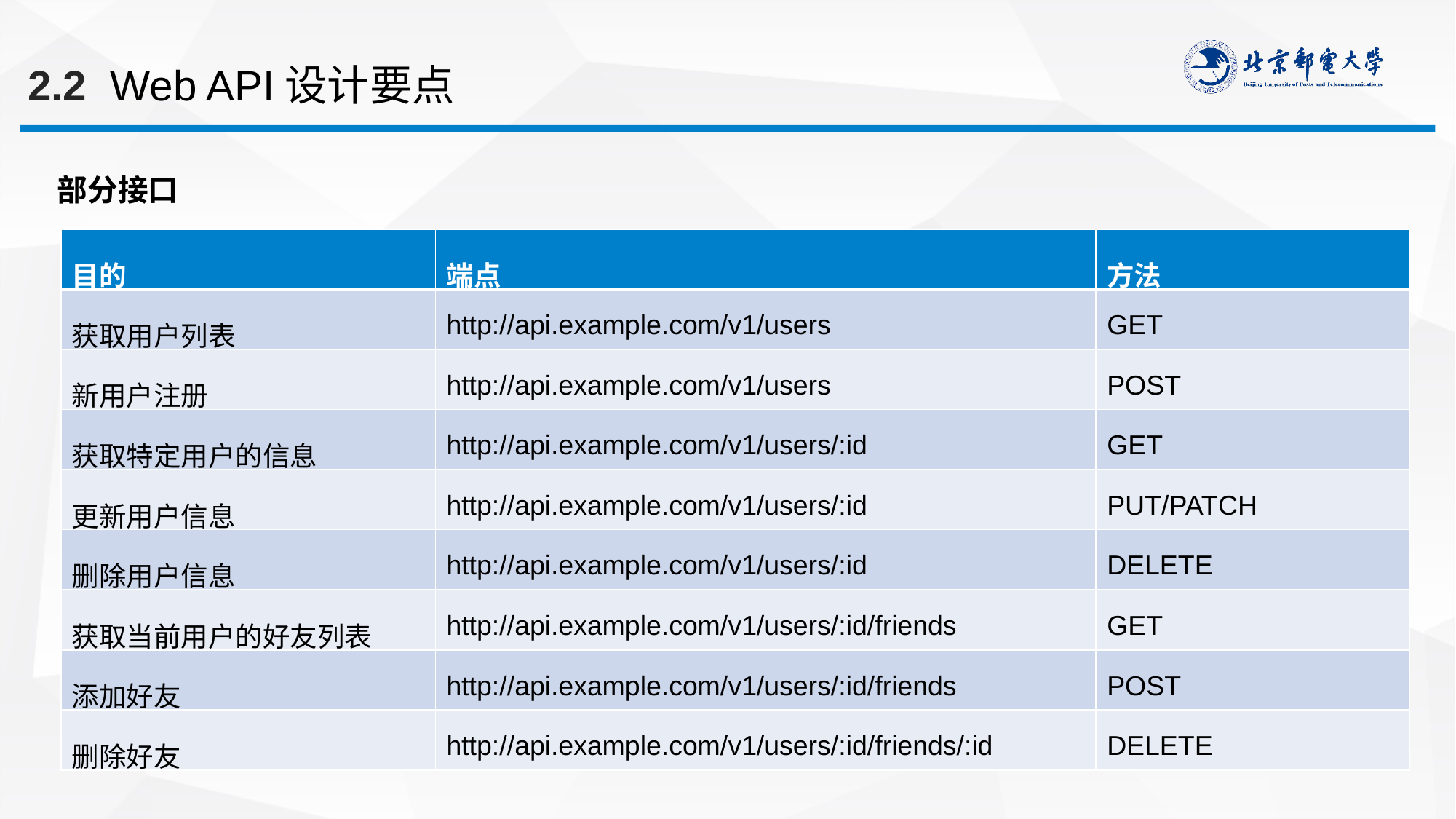

2.2  Web API设计要点

部分接口
| 目的 | 端点 | 方法 |
| --- | --- | --- |
| 获取用户列表 | http://api.example.com/v1/users | GET |
| 新用户注册 | http://api.example.com/v1/users | POST |
| 获取特定用户的信息 | http://api.example.com/v1/users/:id | GET |
| 更新用户信息 | http://api.example.com/v1/users/:id | PUT/PATCH |
| 删除用户信息 | http://api.example.com/v1/users/:id | DELETE |
| 获取当前用户的好友列表 | http://api.example.com/v1/users/:id/friends | GET |
| 添加好友 | http://api.example.com/v1/users/:id/friends | POST |
| 删除好友 | http://api.example.com/v1/users/:id/friends/:id | DELETE |